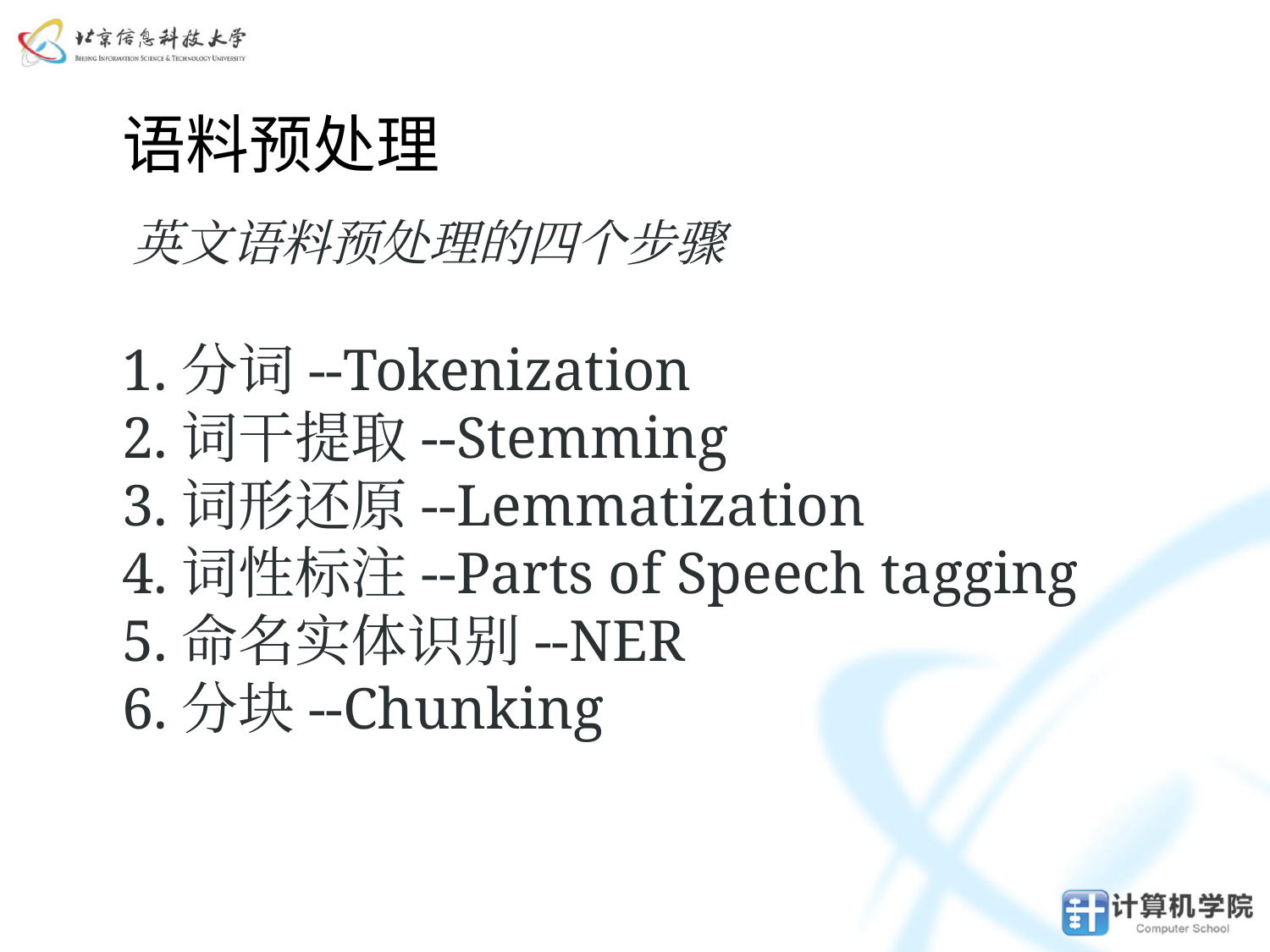

语料预处理
英文语料预处理的四个步骤
# 1.分词--Tokenization 2.词干提取--Stemming 3.词形还原--Lemmatization 4.词性标注--Parts of Speech tagging 5.命名实体识别--NER 6.分块--Chunking